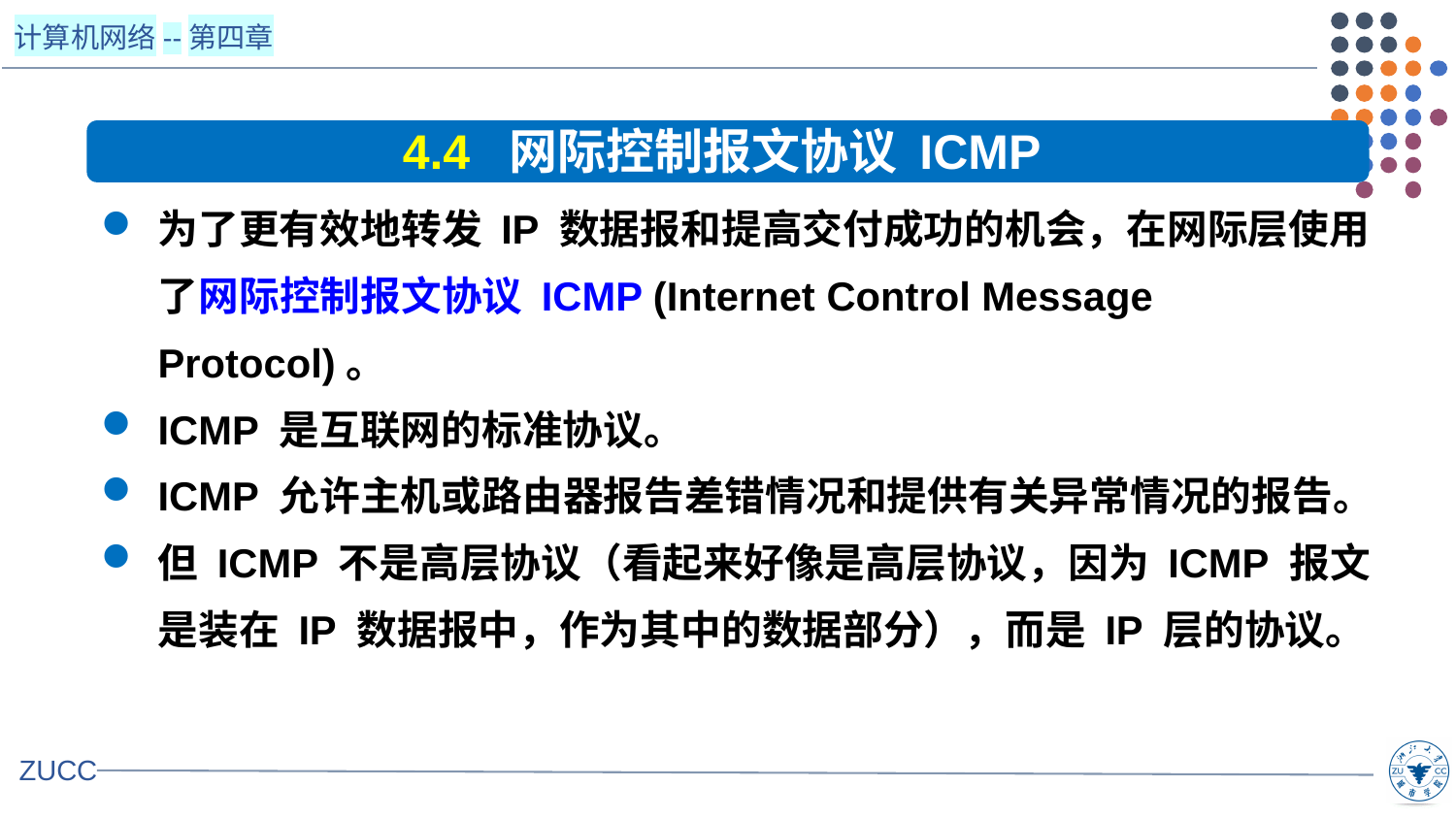

4.4  网际控制报文协议 ICMP

为了更有效地转发 IP 数据报和提高交付成功的机会，在网际层使用了网际控制报文协议 ICMP (Internet Control Message Protocol)。
ICMP 是互联网的标准协议。
ICMP 允许主机或路由器报告差错情况和提供有关异常情况的报告。
但 ICMP 不是高层协议（看起来好像是高层协议，因为 ICMP 报文是装在 IP 数据报中，作为其中的数据部分），而是 IP 层的协议。